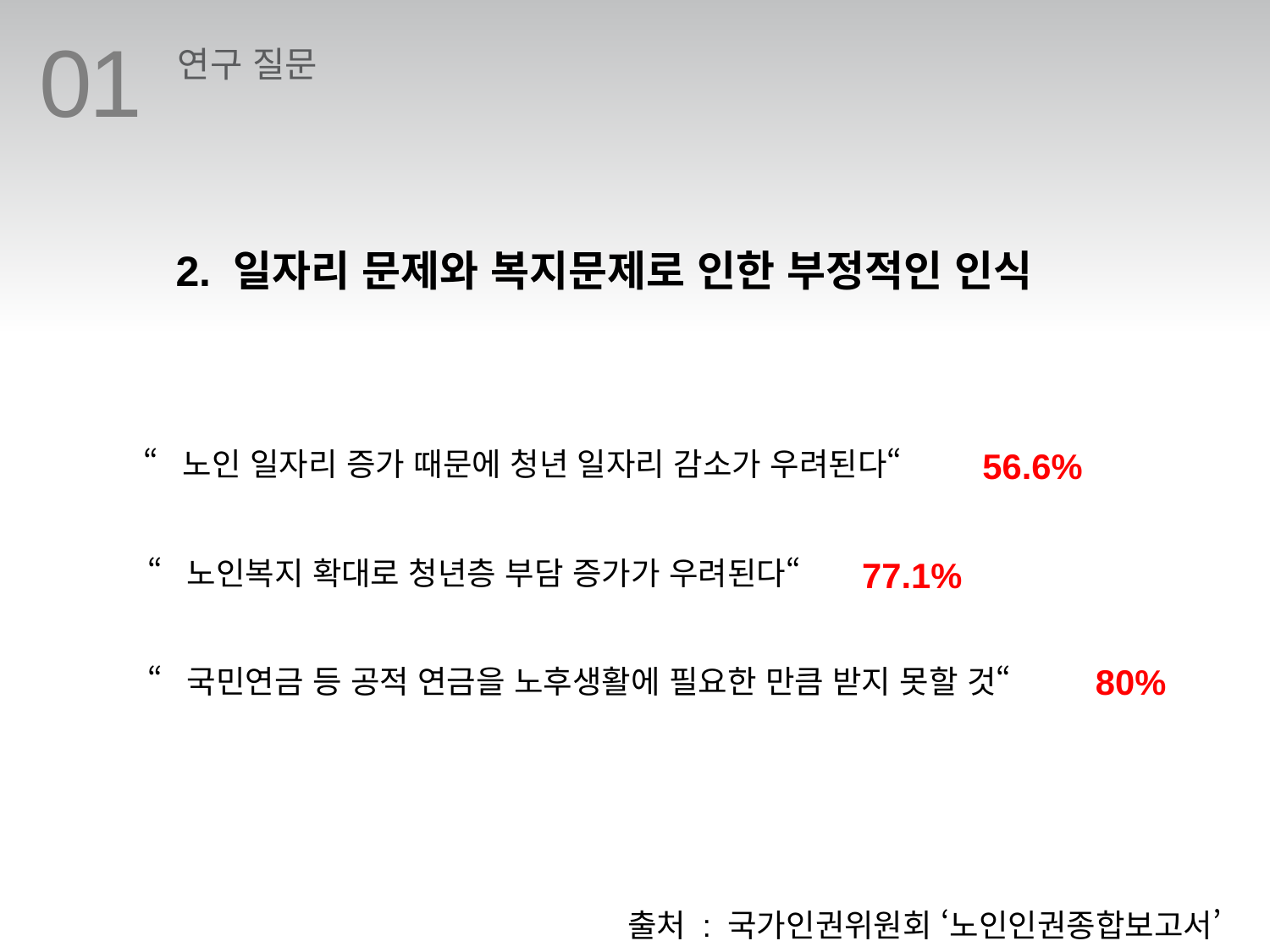

01
연구 질문
2. 일자리 문제와 복지문제로 인한 부정적인 인식

“노인 일자리 증가 때문에 청년 일자리 감소가 우려된다“
56.6%
77.1%
“노인복지 확대로 청년층 부담 증가가 우려된다“
80%
“국민연금 등 공적 연금을 노후생활에 필요한 만큼 받지 못할 것“
출처 : 국가인권위원회 ‘노인인권종합보고서’